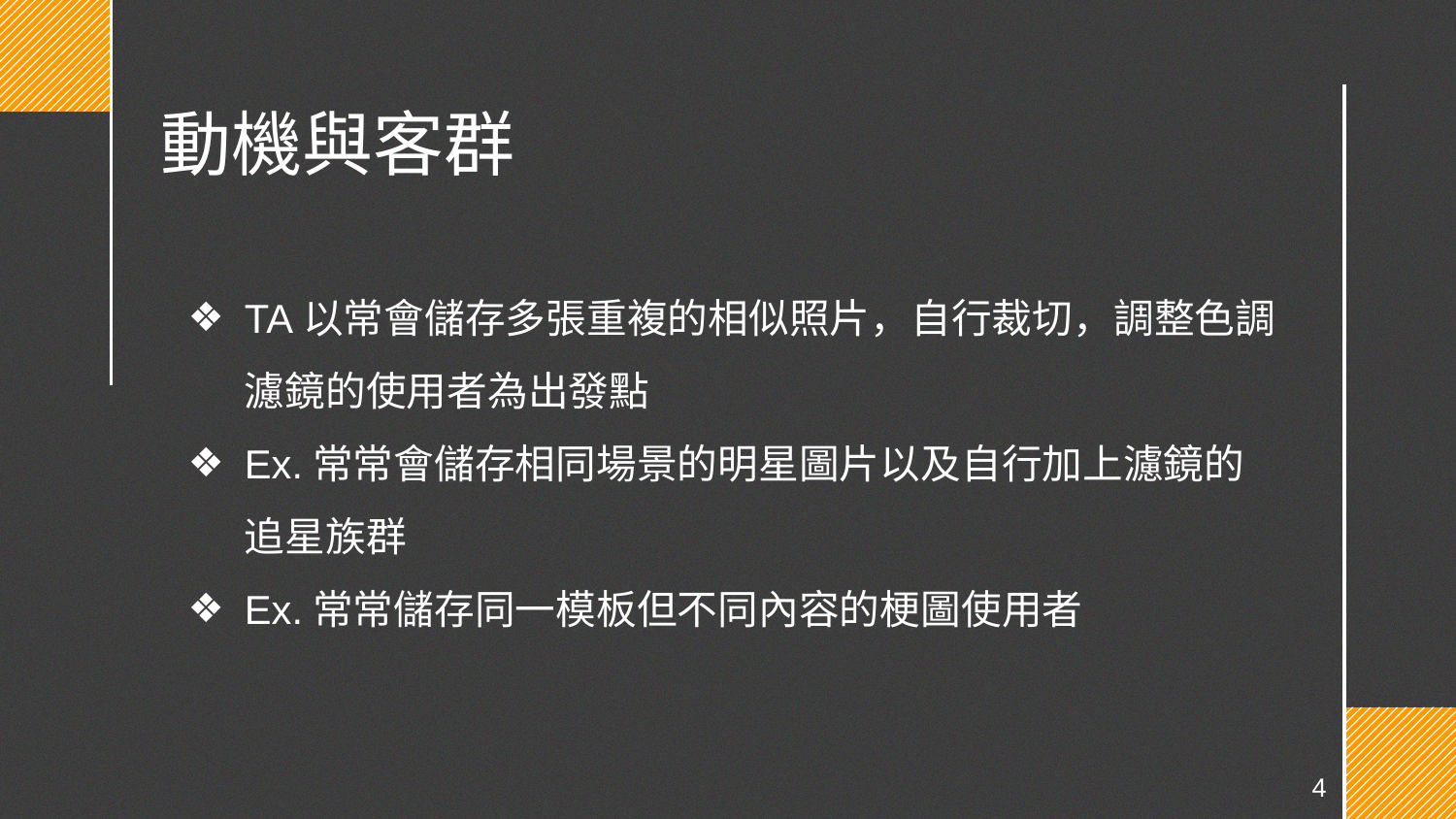

動機與客群
TA以常會儲存多張重複的相似照片，自行裁切，調整色調濾鏡的使用者為出發點
Ex.常常會儲存相同場景的明星圖片以及自行加上濾鏡的追星族群
Ex.常常儲存同一模板但不同內容的梗圖使用者
4